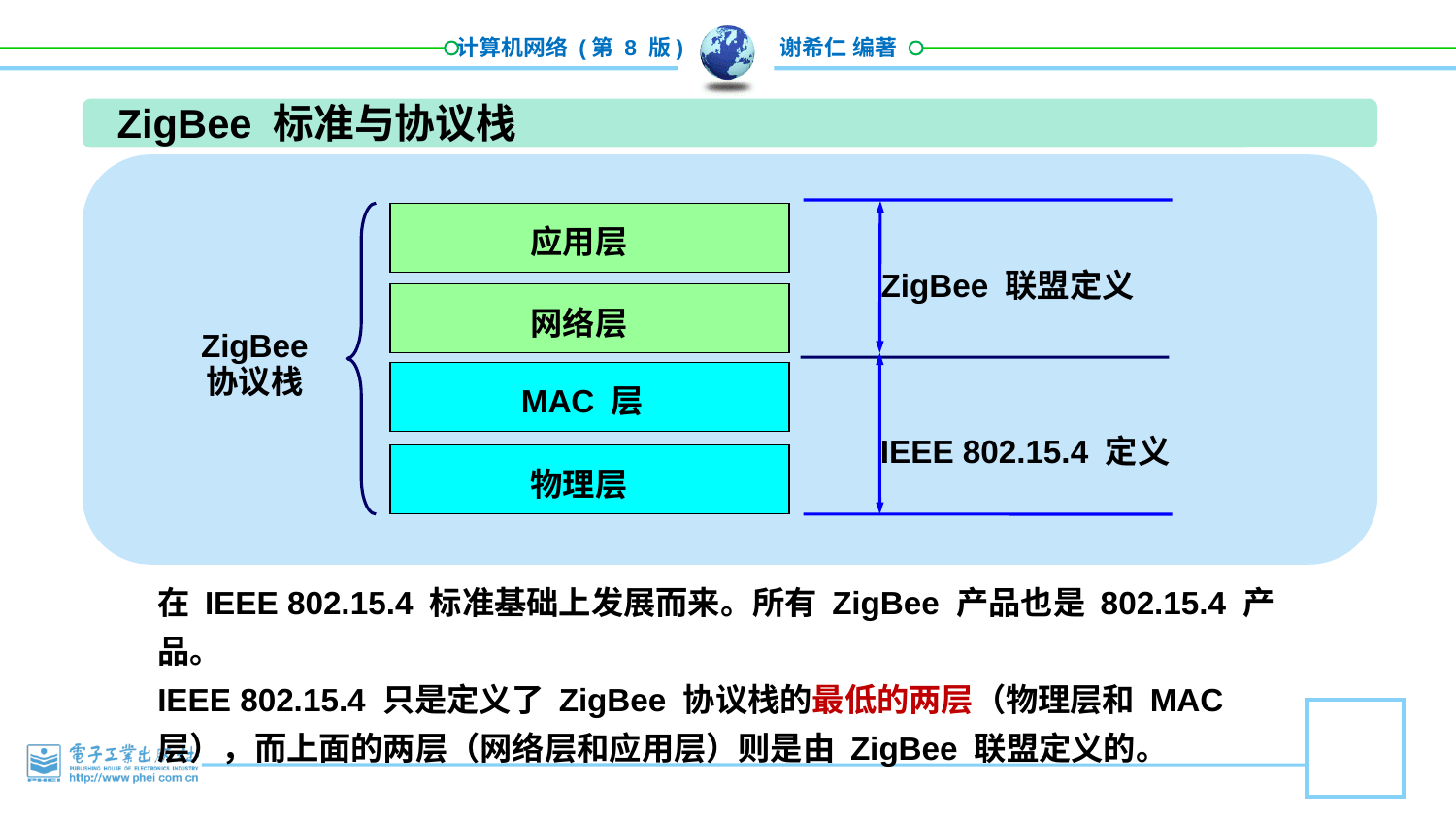

ZigBee 标准与协议栈

应用层
ZigBee 联盟定义

网络层
ZigBee
协议栈

MAC 层
IEEE 802.15.4 定义

物理层

在 IEEE 802.15.4 标准基础上发展而来。所有 ZigBee 产品也是 802.15.4 产品。
IEEE 802.15.4 只是定义了 ZigBee 协议栈的最低的两层（物理层和 MAC 层），而上面的两层（网络层和应用层）则是由 ZigBee 联盟定义的。